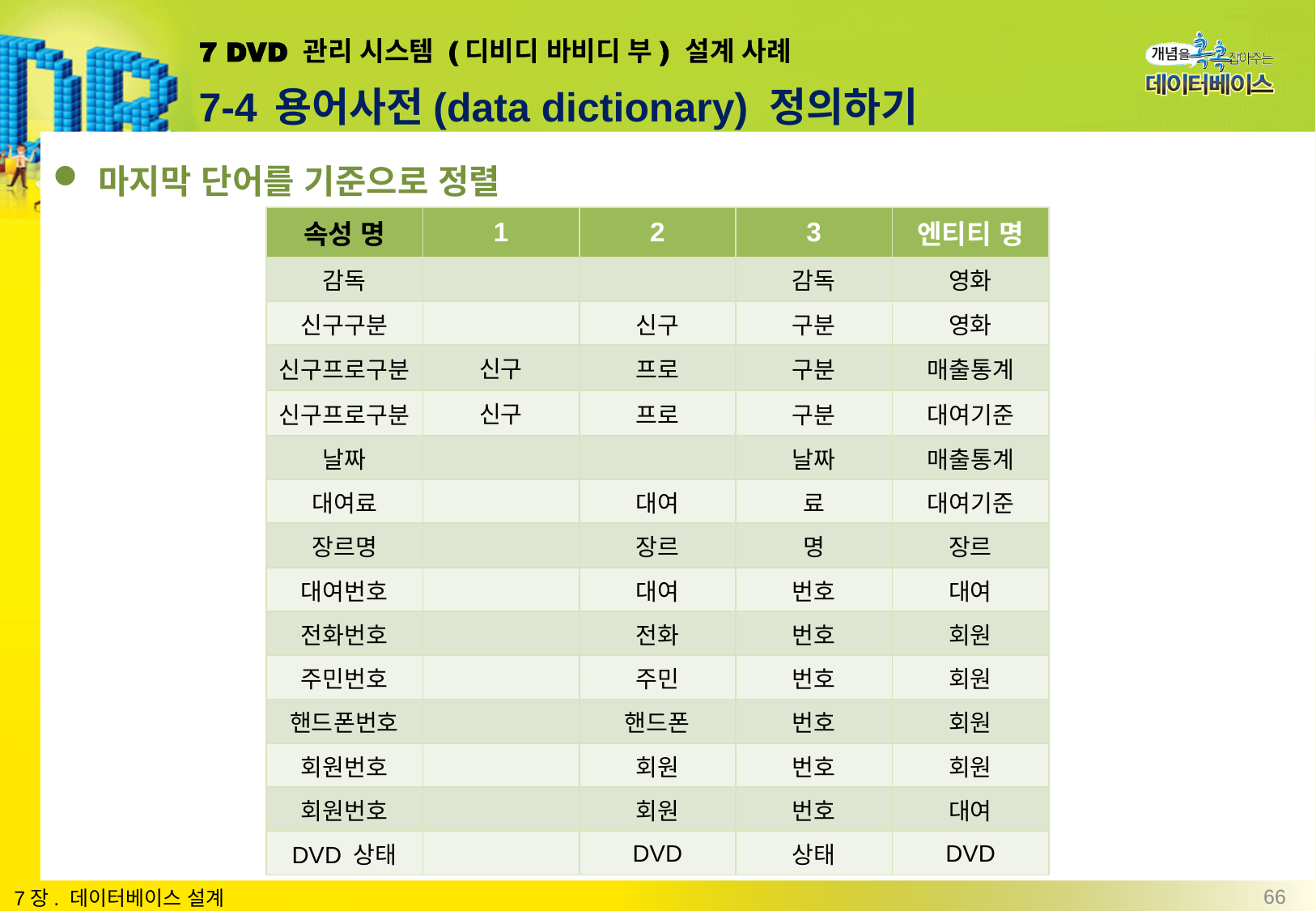

# 7 DVD 관리 시스템 (디비디 바비디 부) 설계 사례
7-4 용어사전(data dictionary) 정의하기
마지막 단어를 기준으로 정렬
| 속성 명 | 1 | 2 | 3 | 엔티티 명 |
| --- | --- | --- | --- | --- |
| 감독 |  |  | 감독 | 영화 |
| 신구구분 |  | 신구 | 구분 | 영화 |
| 신구프로구분 | 신구 | 프로 | 구분 | 매출통계 |
| 신구프로구분 | 신구 | 프로 | 구분 | 대여기준 |
| 날짜 |  |  | 날짜 | 매출통계 |
| 대여료 |  | 대여 | 료 | 대여기준 |
| 장르명 |  | 장르 | 명 | 장르 |
| 대여번호 |  | 대여 | 번호 | 대여 |
| 전화번호 |  | 전화 | 번호 | 회원 |
| 주민번호 |  | 주민 | 번호 | 회원 |
| 핸드폰번호 |  | 핸드폰 | 번호 | 회원 |
| 회원번호 |  | 회원 | 번호 | 회원 |
| 회원번호 |  | 회원 | 번호 | 대여 |
| DVD 상태 |  | DVD | 상태 | DVD |
66